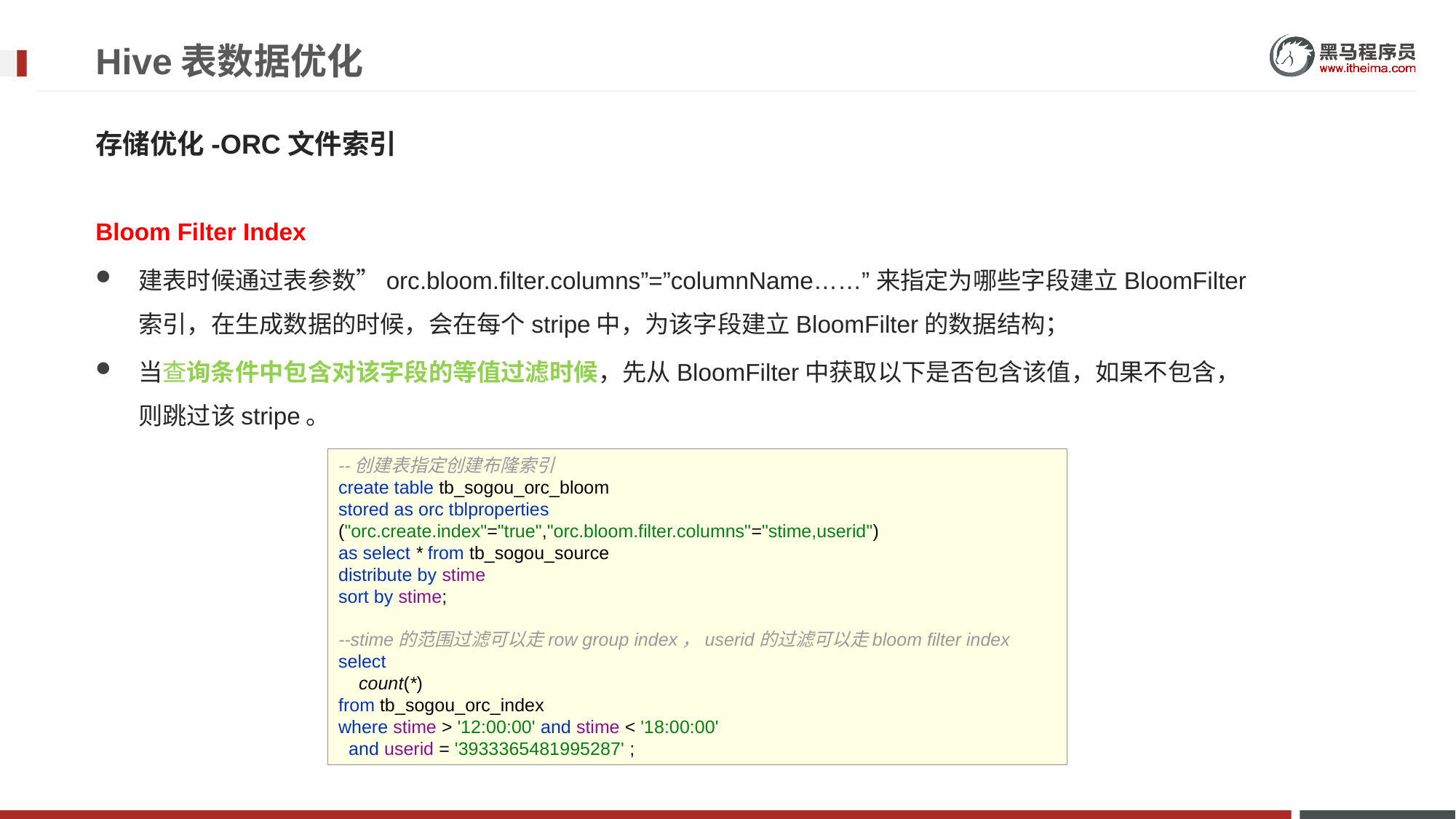

# Hive表数据优化
存储优化-ORC文件索引
Bloom Filter Index
建表时候通过表参数”orc.bloom.filter.columns”=”columnName……”来指定为哪些字段建立BloomFilter索引，在生成数据的时候，会在每个stripe中，为该字段建立BloomFilter的数据结构；
当查询条件中包含对该字段的等值过滤时候，先从BloomFilter中获取以下是否包含该值，如果不包含，则跳过该stripe。
--创建表指定创建布隆索引
create table tb_sogou_orc_bloom
stored as orc tblproperties ("orc.create.index"="true","orc.bloom.filter.columns"="stime,userid")
as select * from tb_sogou_source
distribute by stime
sort by stime;
--stime的范围过滤可以走row group index，userid的过滤可以走bloom filter index
select
    count(*)
from tb_sogou_orc_index
where stime > '12:00:00' and stime < '18:00:00'
  and userid = '3933365481995287' ;